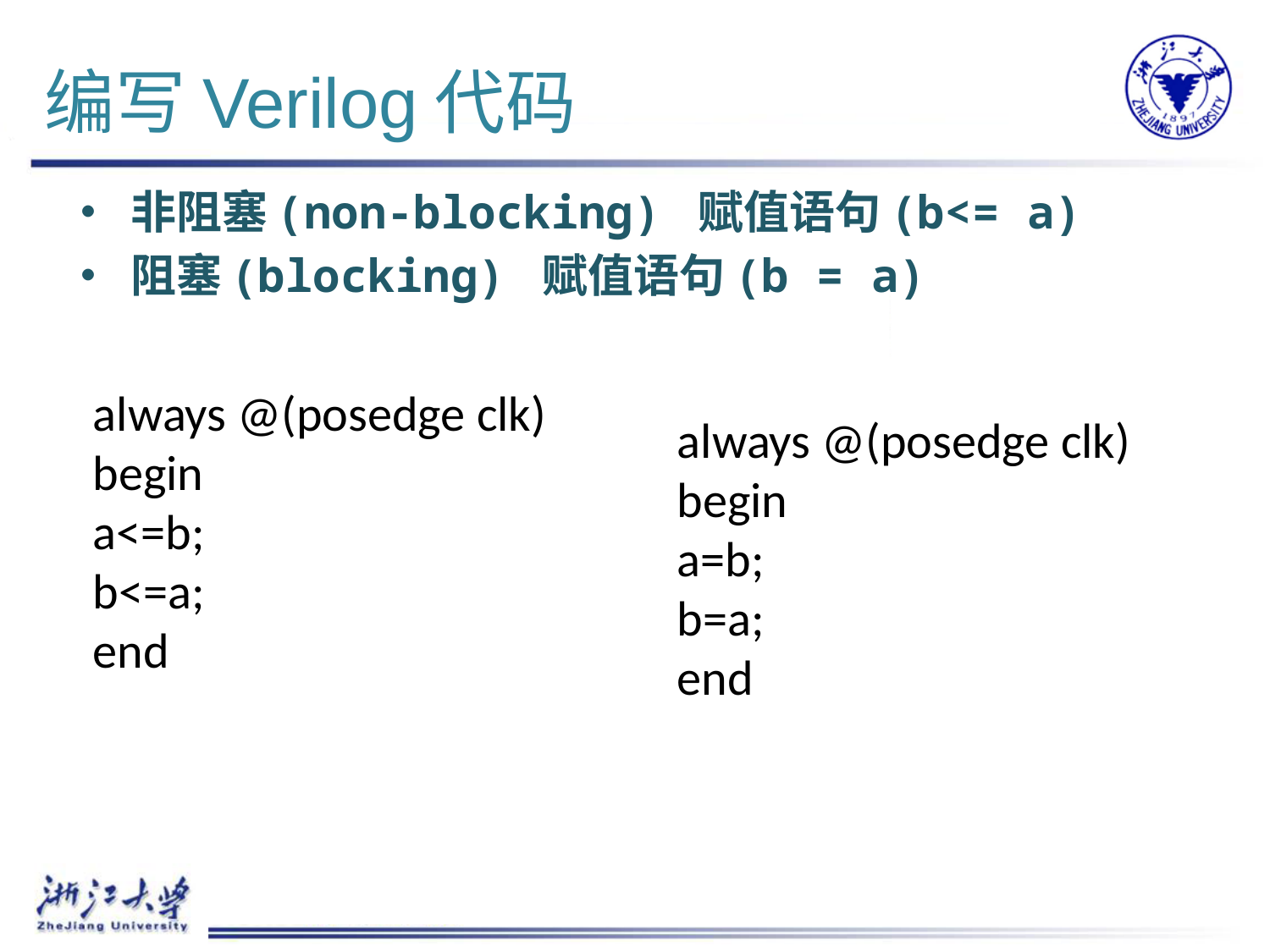

# 编写Verilog代码
  • 非阻塞(non-blocking) 赋值语句(b<= a)
  • 阻塞(blocking) 赋值语句(b = a)

always @(posedge clk)
begin
a<=b;
b<=a;
end
always @(posedge clk)
begin
a=b;
b=a;
end